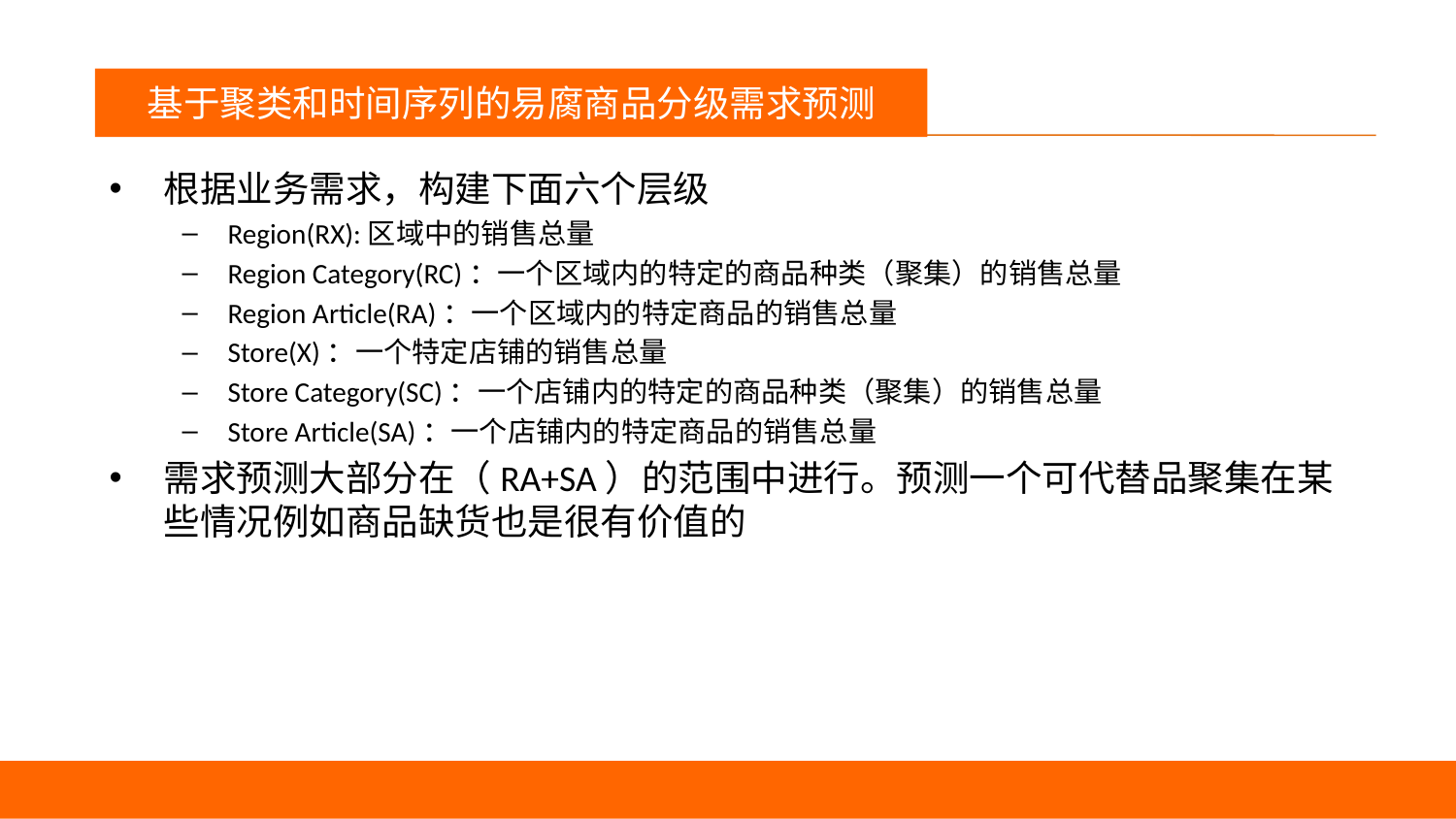

议程
基于聚类和时间序列的易腐商品分级需求预测

根据业务需求，构建下面六个层级
Region(RX):区域中的销售总量
Region Category(RC)：一个区域内的特定的商品种类（聚集）的销售总量
Region Article(RA)：一个区域内的特定商品的销售总量
Store(X)：一个特定店铺的销售总量
Store Category(SC)：一个店铺内的特定的商品种类（聚集）的销售总量
Store Article(SA)：一个店铺内的特定商品的销售总量
需求预测大部分在（RA+SA）的范围中进行。预测一个可代替品聚集在某些情况例如商品缺货也是很有价值的